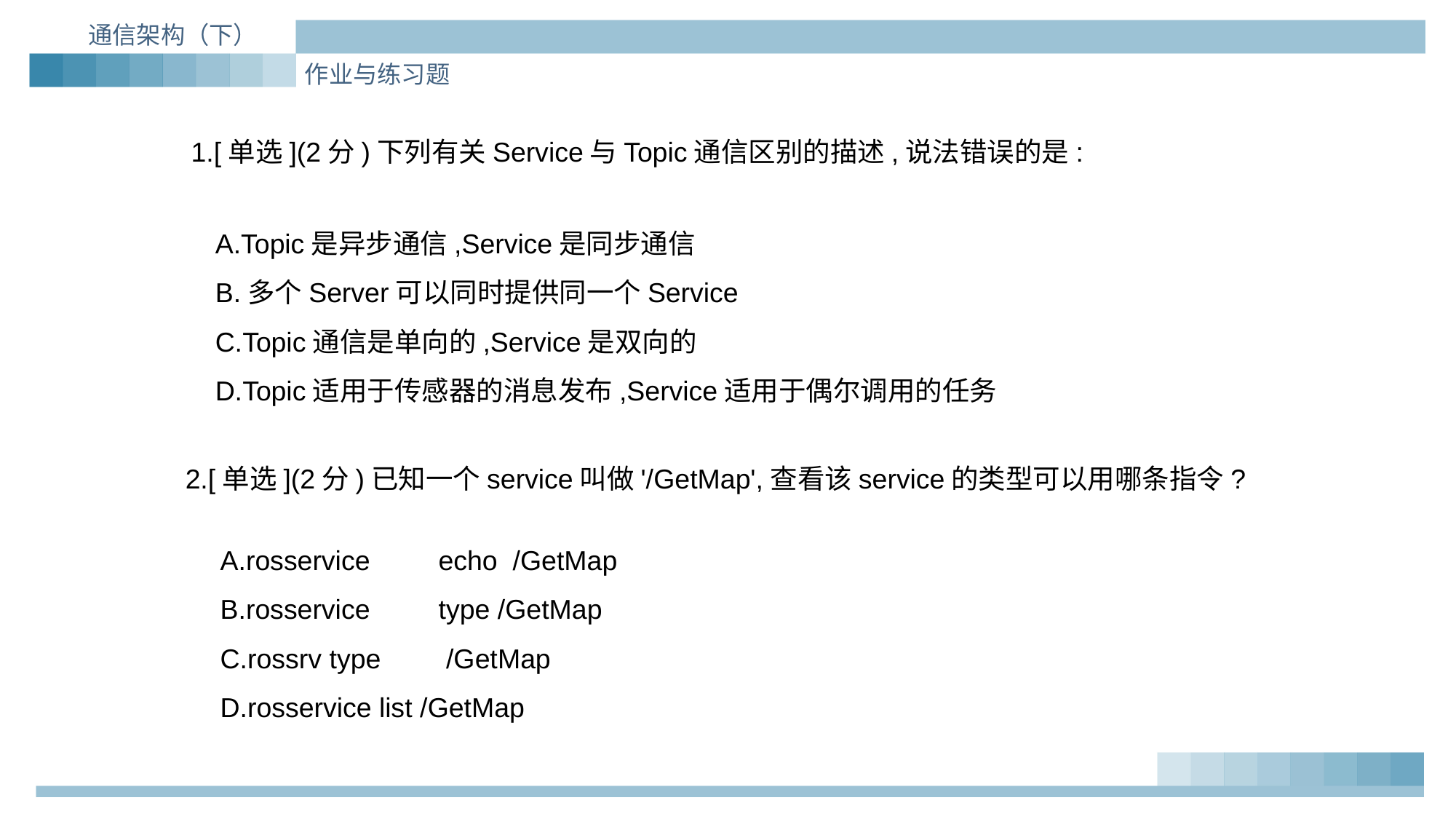

通信架构（下）
作业与练习题
1.[单选](2分)下列有关Service与Topic通信区别的描述,说法错误的是:
A.Topic是异步通信,Service是同步通信
B.多个Server可以同时提供同一个Service
C.Topic通信是单向的,Service是双向的
D.Topic适用于传感器的消息发布,Service适用于偶尔调用的任务
2.[单选](2分)已知一个service叫做'/GetMap',查看该service的类型可以用哪条指令?
A.rosservice	echo  /GetMap
B.rosservice	type /GetMap
C.rossrv	type	 /GetMap
D.rosservice list /GetMap